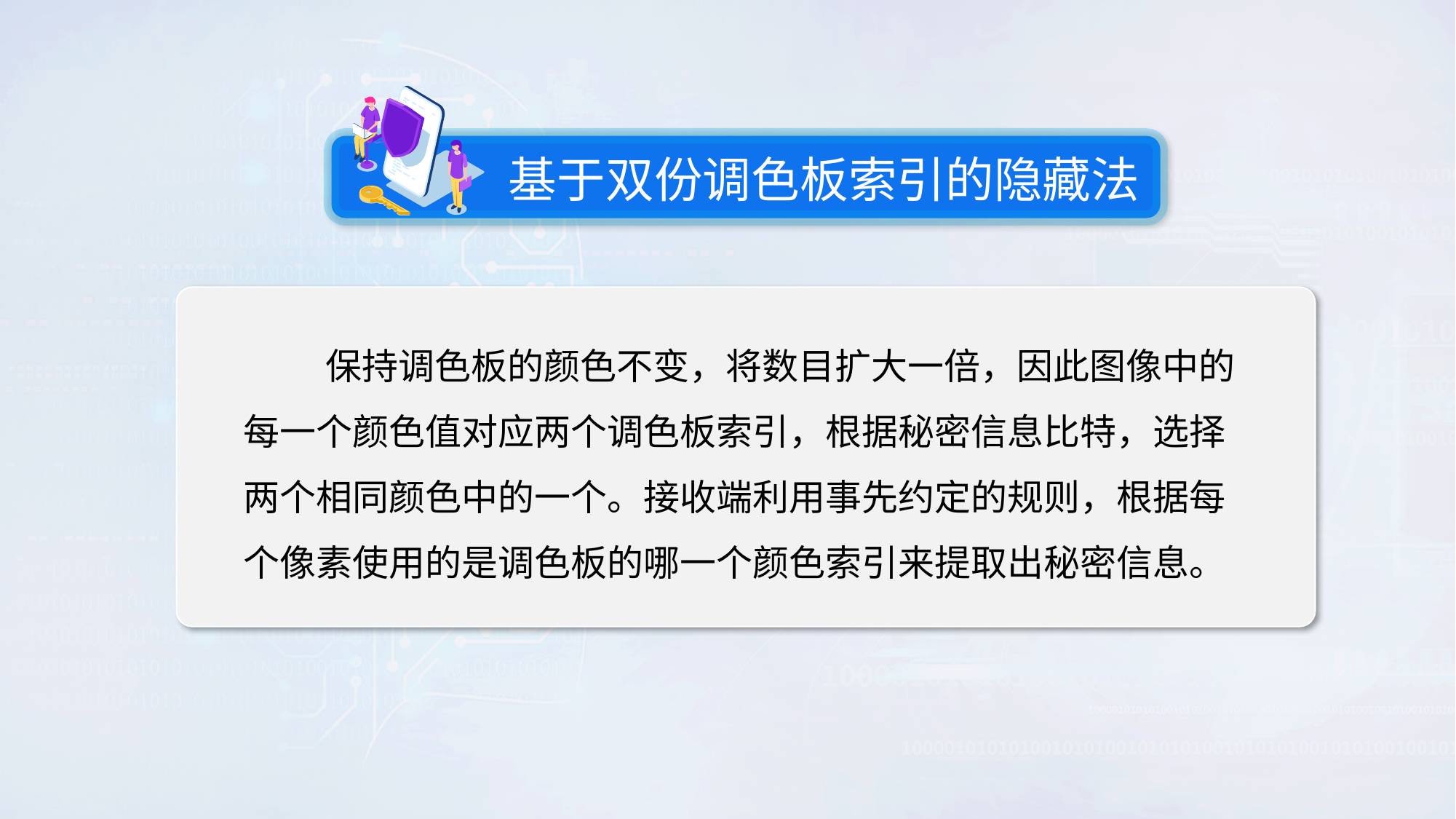

基于双份调色板索引的隐藏法

         保持调色板的颜色不变，将数目扩大一倍，因此图像中的每一个颜色值对应两个调色板索引，根据秘密信息比特，选择两个相同颜色中的一个。接收端利用事先约定的规则，根据每个像素使用的是调色板的哪一个颜色索引来提取出秘密信息。